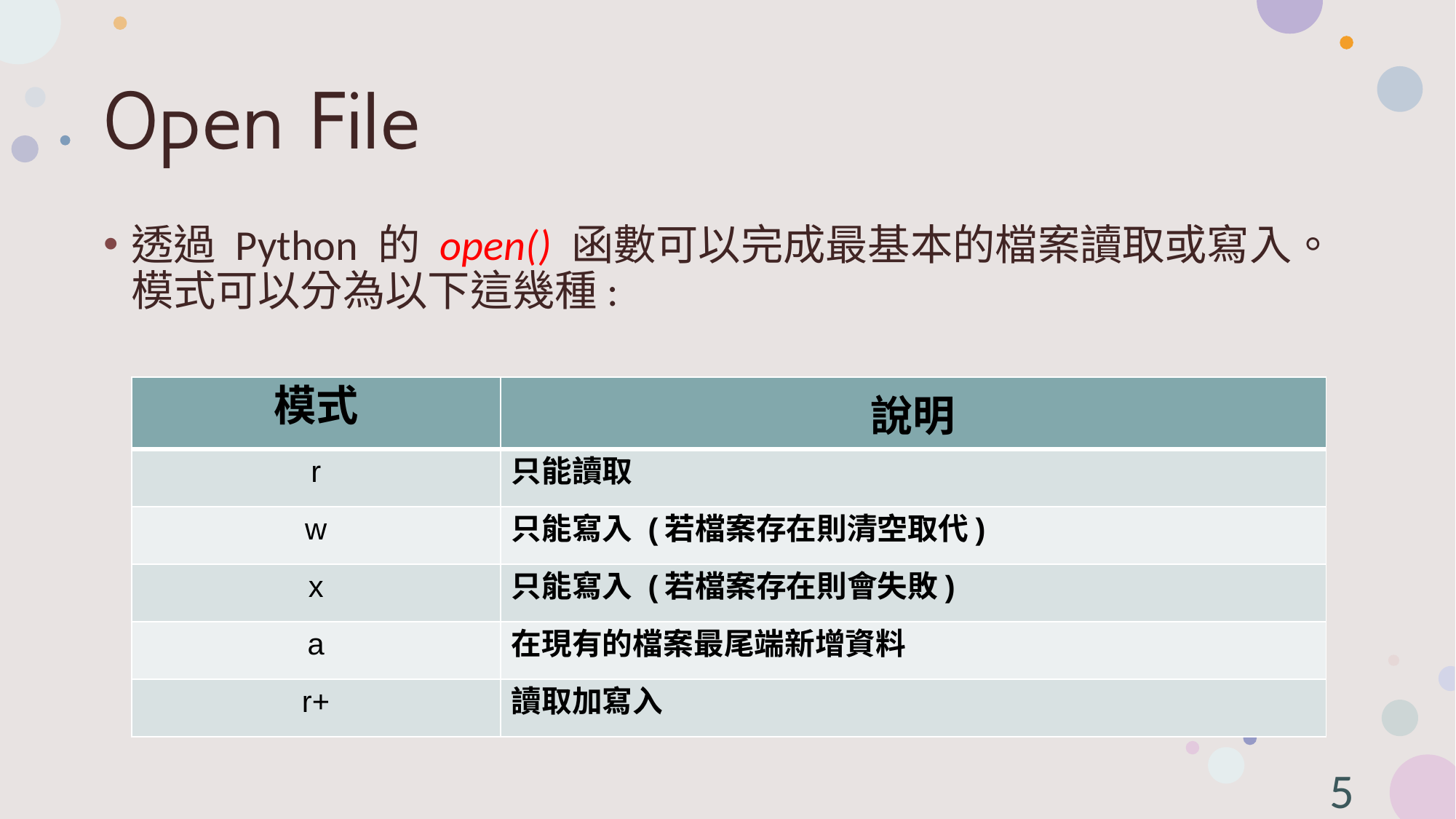

# Open File
透過 Python 的 open() 函數可以完成最基本的檔案讀取或寫入。模式可以分為以下這幾種:

| 模式 | 說明 |
| --- | --- |
| r | 只能讀取 |
| w | 只能寫入 (若檔案存在則清空取代) |
| x | 只能寫入 (若檔案存在則會失敗) |
| a | 在現有的檔案最尾端新增資料 |
| r+ | 讀取加寫入 |
5